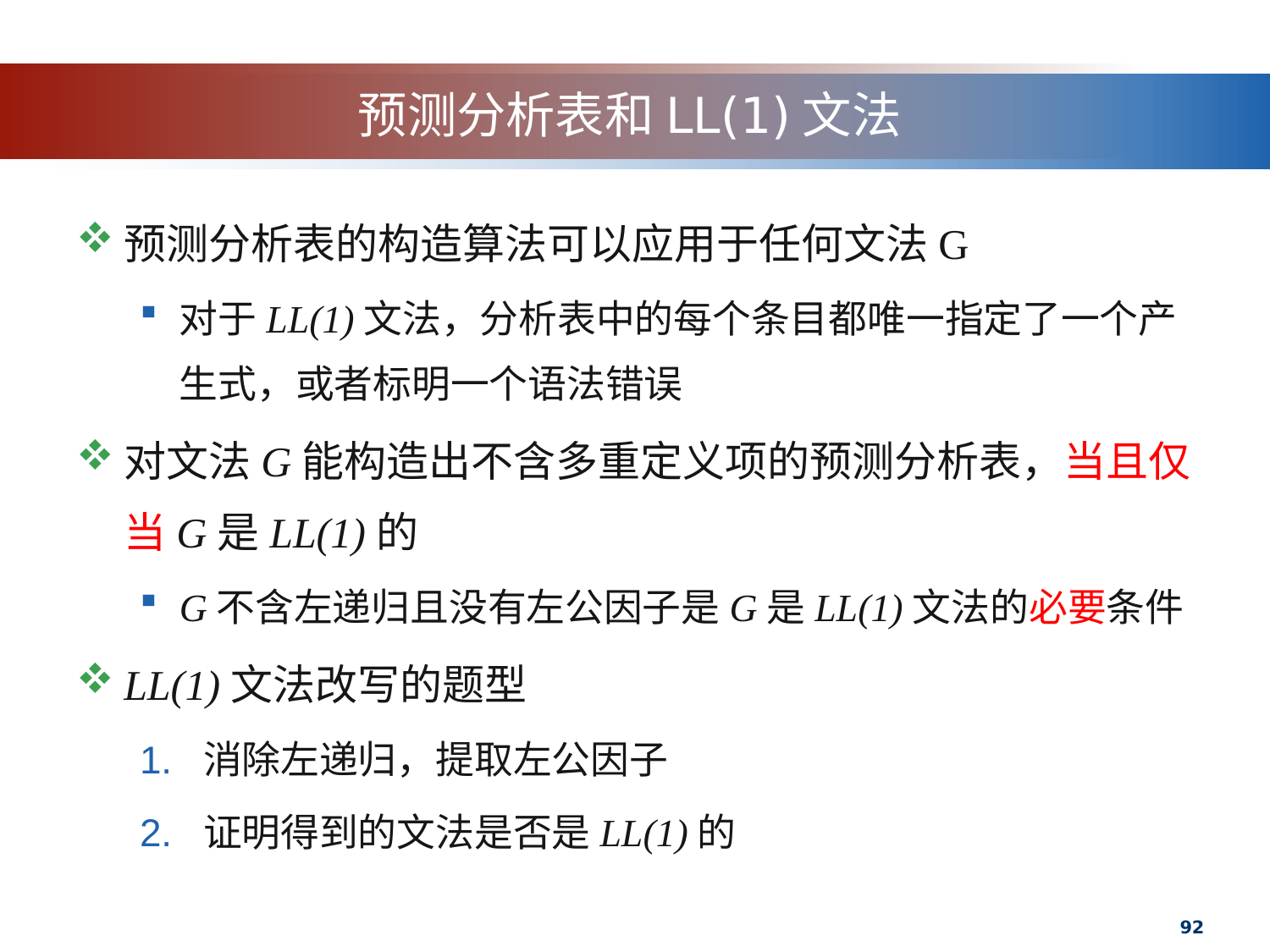

# 预测分析表和LL(1)文法
预测分析表的构造算法可以应用于任何文法G
对于LL(1)文法，分析表中的每个条目都唯一指定了一个产生式，或者标明一个语法错误
对文法G能构造出不含多重定义项的预测分析表，当且仅当G是LL(1)的
G不含左递归且没有左公因子是G是LL(1)文法的必要条件
LL(1)文法改写的题型
消除左递归，提取左公因子
证明得到的文法是否是LL(1)的
92